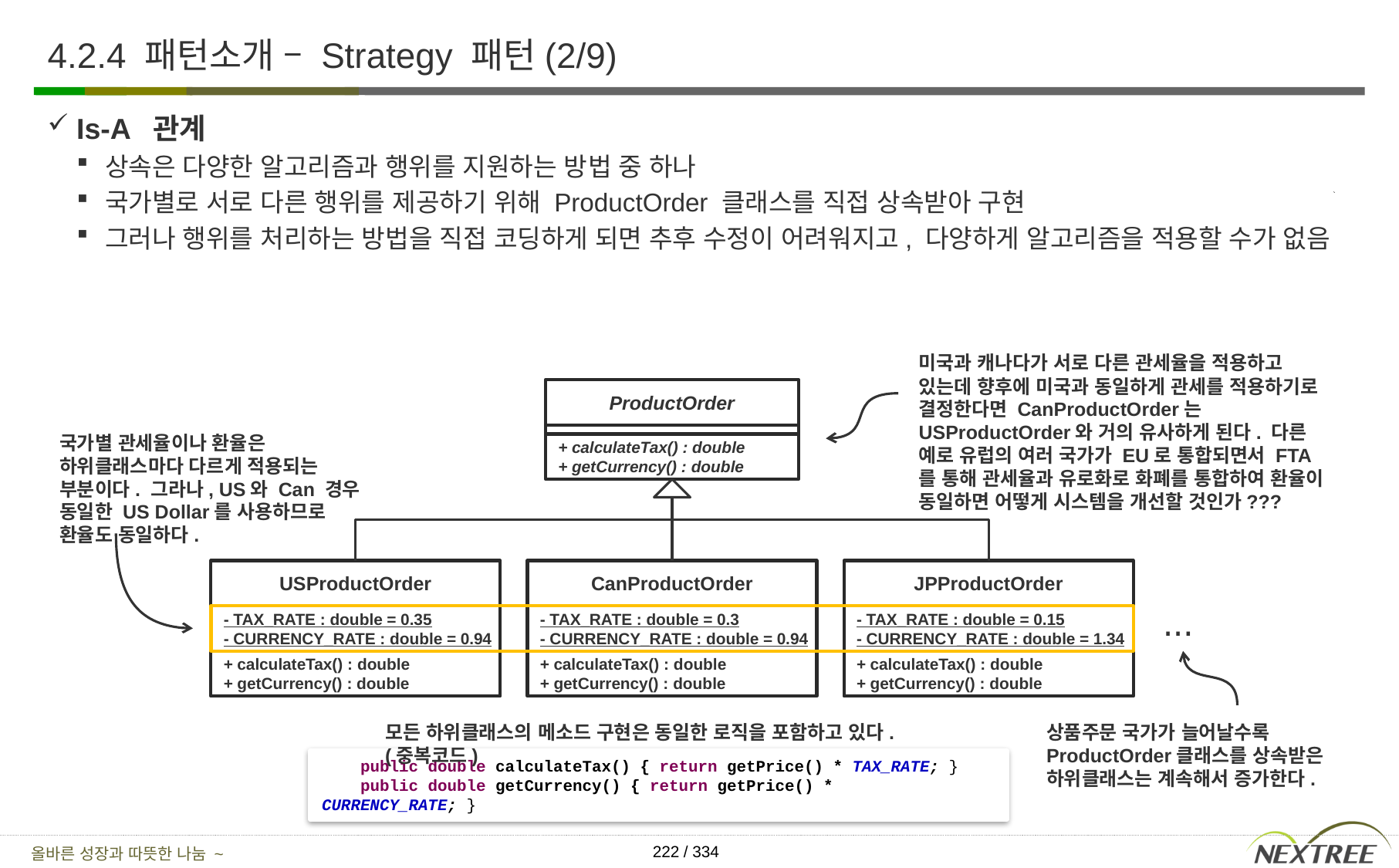

# 4.2.4 패턴소개 – Strategy 패턴(2/9)
Is-A  관계
상속은 다양한 알고리즘과 행위를 지원하는 방법 중 하나
국가별로 서로 다른 행위를 제공하기 위해 ProductOrder 클래스를 직접 상속받아 구현
그러나 행위를 처리하는 방법을 직접 코딩하게 되면 추후 수정이 어려워지고, 다양하게 알고리즘을 적용할 수가 없음
미국과 캐나다가 서로 다른 관세율을 적용하고 있는데 향후에 미국과 동일하게 관세를 적용하기로 결정한다면 CanProductOrder는 USProductOrder와 거의 유사하게 된다. 다른 예로 유럽의 여러 국가가 EU로 통합되면서 FTA를 통해 관세율과 유로화로 화폐를 통합하여 환율이 동일하면 어떻게 시스템을 개선할 것인가???
ProductOrder

국가별 관세율이나 환율은 하위클래스마다 다르게 적용되는 부분이다. 그라나, US와 Can 경우 동일한 US Dollar를 사용하므로 환율도 동일하다.

+ calculateTax() : double
+ getCurrency() : double

USProductOrder
CanProductOrder
JPProductOrder
...
- TAX_RATE : double = 0.35
- CURRENCY_RATE : double = 0.94

- TAX_RATE : double = 0.3
- CURRENCY_RATE : double = 0.94
- TAX_RATE : double = 0.15
- CURRENCY_RATE : double = 1.34

+ calculateTax() : double
+ getCurrency() : double
+ calculateTax() : double
+ getCurrency() : double
+ calculateTax() : double
+ getCurrency() : double

모든 하위클래스의 메소드 구현은 동일한 로직을 포함하고 있다. (중복코드)
상품주문 국가가 늘어날수록 ProductOrder클래스를 상속받은 하위클래스는 계속해서 증가한다.
    public double calculateTax() { return getPrice() * TAX_RATE; }
    public double getCurrency() { return getPrice() * CURRENCY_RATE; }